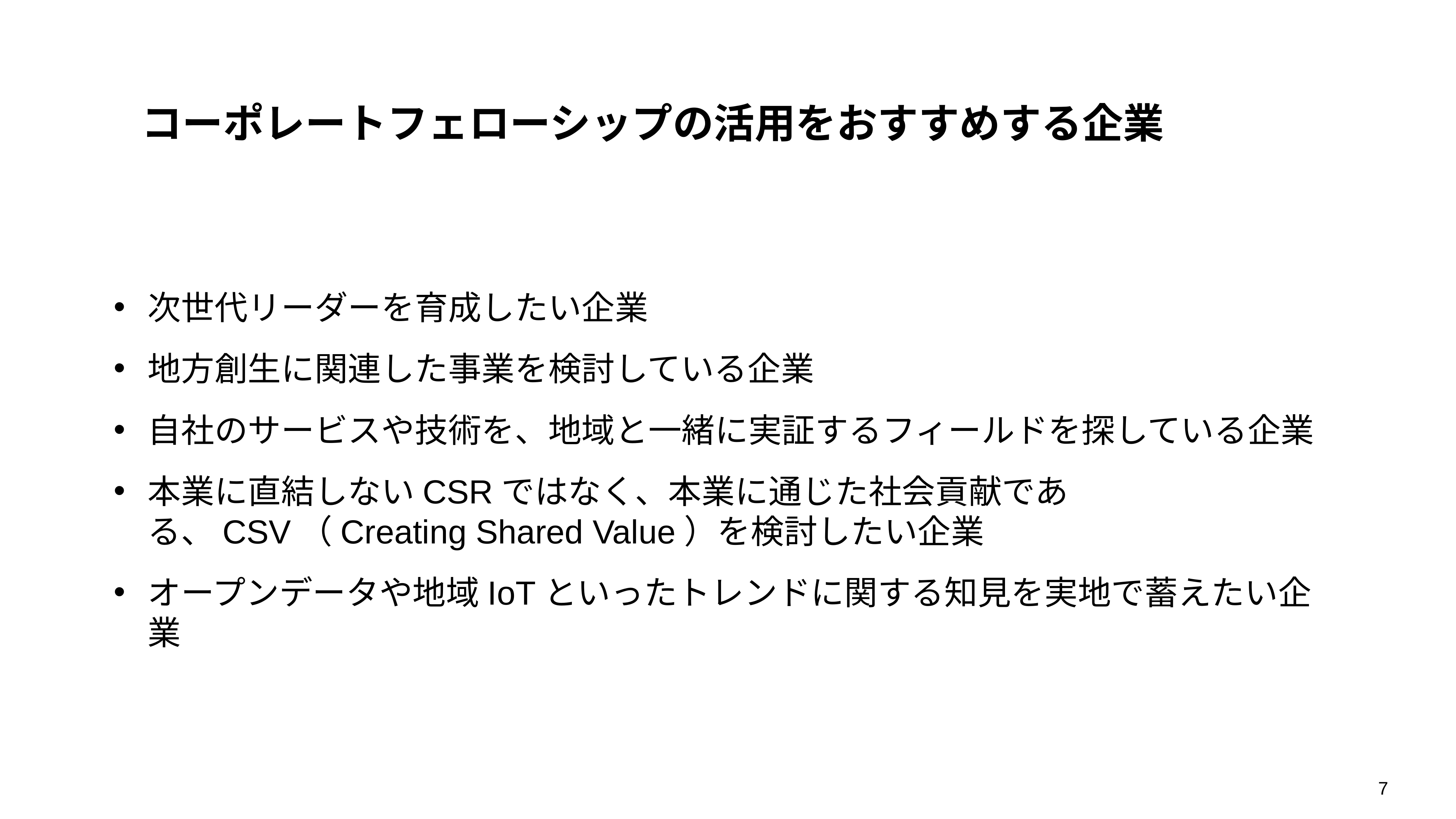

コーポレートフェローシップの活用をおすすめする企業
次世代リーダーを育成したい企業
地方創生に関連した事業を検討している企業
自社のサービスや技術を、地域と一緒に実証するフィールドを探している企業
本業に直結しないCSRではなく、本業に通じた社会貢献である、CSV（Creating Shared Value）を検討したい企業
オープンデータや地域IoTといったトレンドに関する知見を実地で蓄えたい企業
7